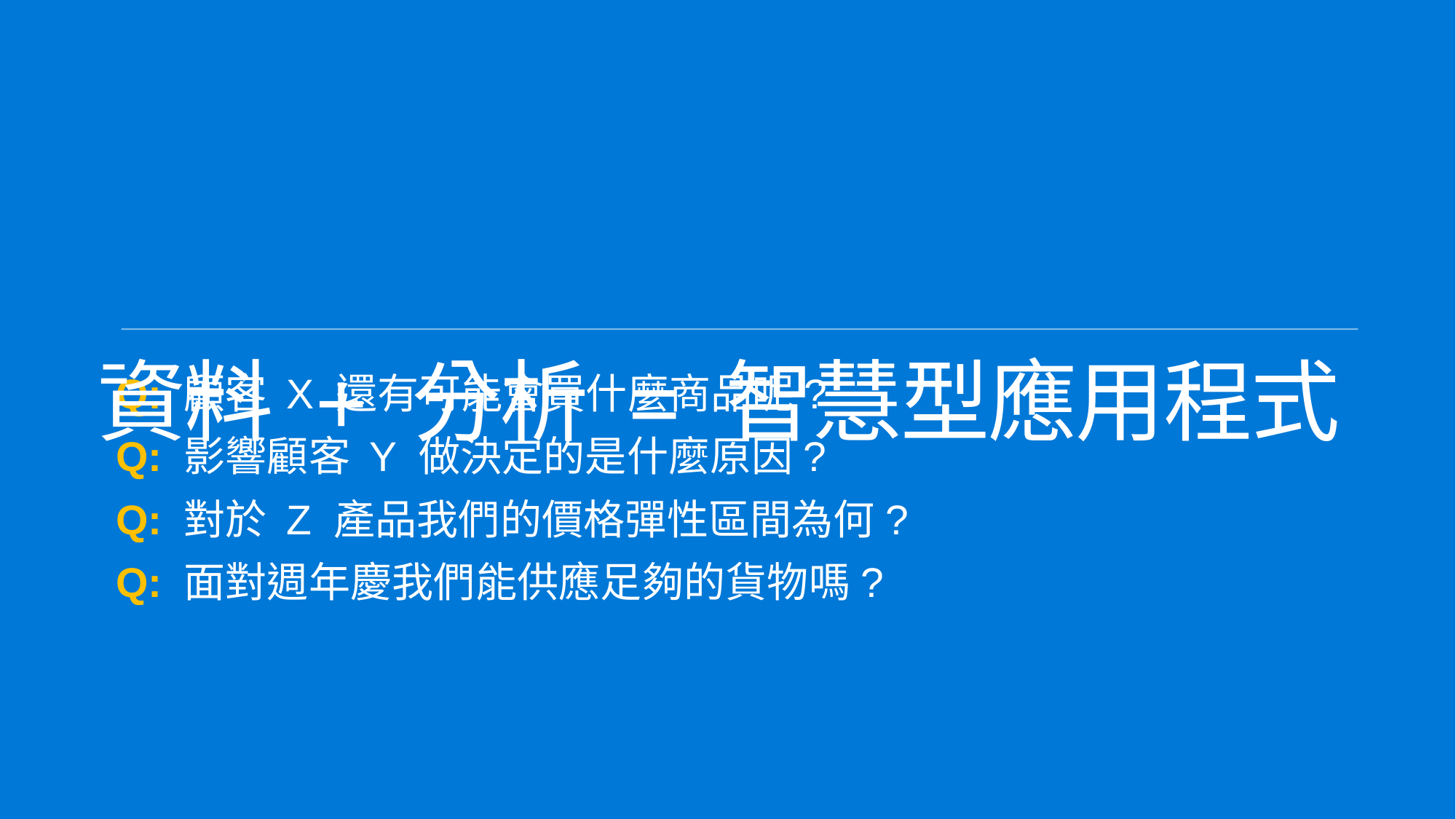

資料 + 分析 = 智慧型應用程式
Q: 顧客 X 還有可能會買什麼商品呢?
Q: 影響顧客 Y 做決定的是什麼原因?
Q: 對於 Z 產品我們的價格彈性區間為何?
Q: 面對週年慶我們能供應足夠的貨物嗎?